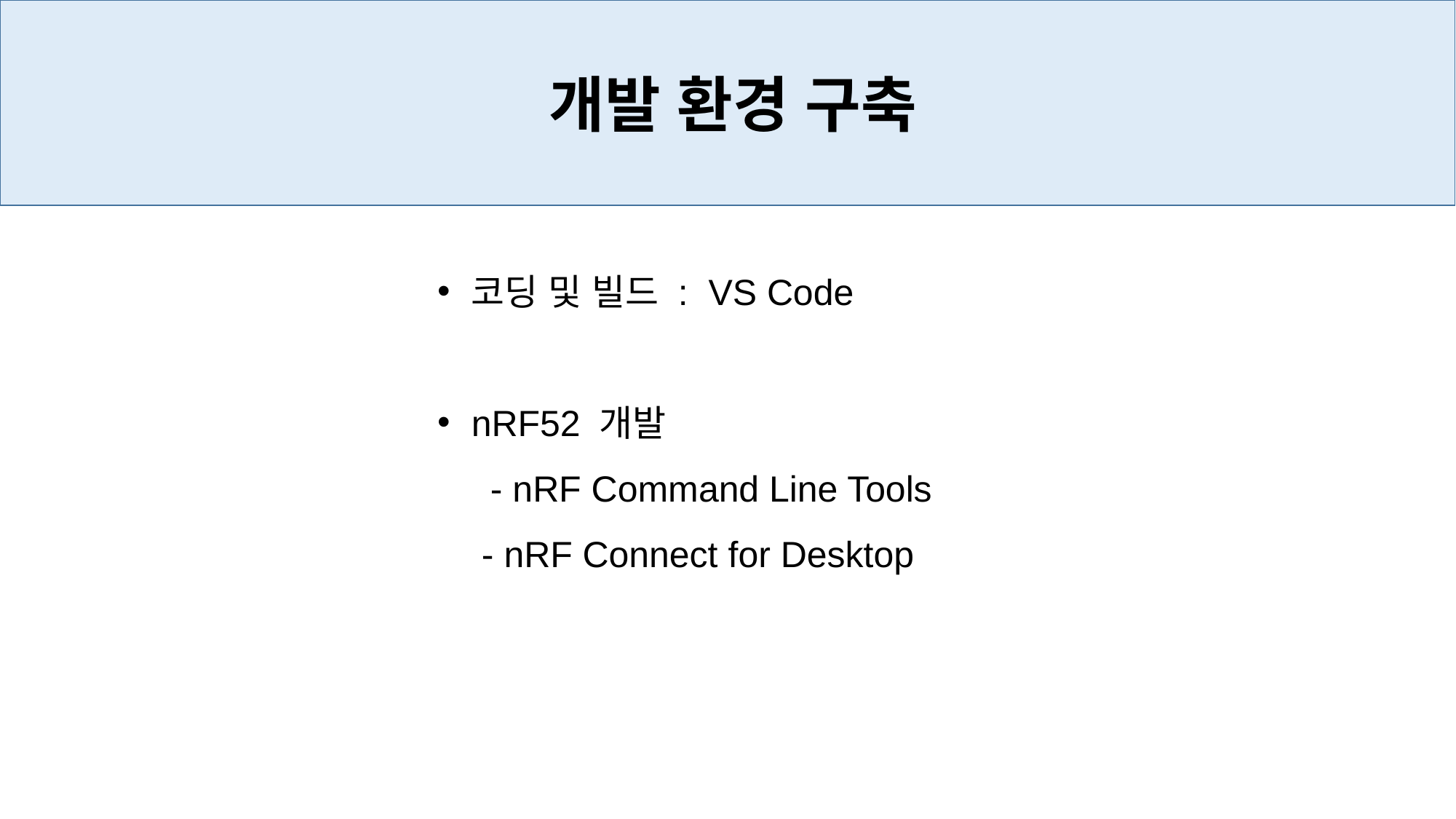

개발 환경 구축
코딩 및 빌드 :  VS Code

nRF52 개발
 - nRF Command Line Tools
 - nRF Connect for Desktop